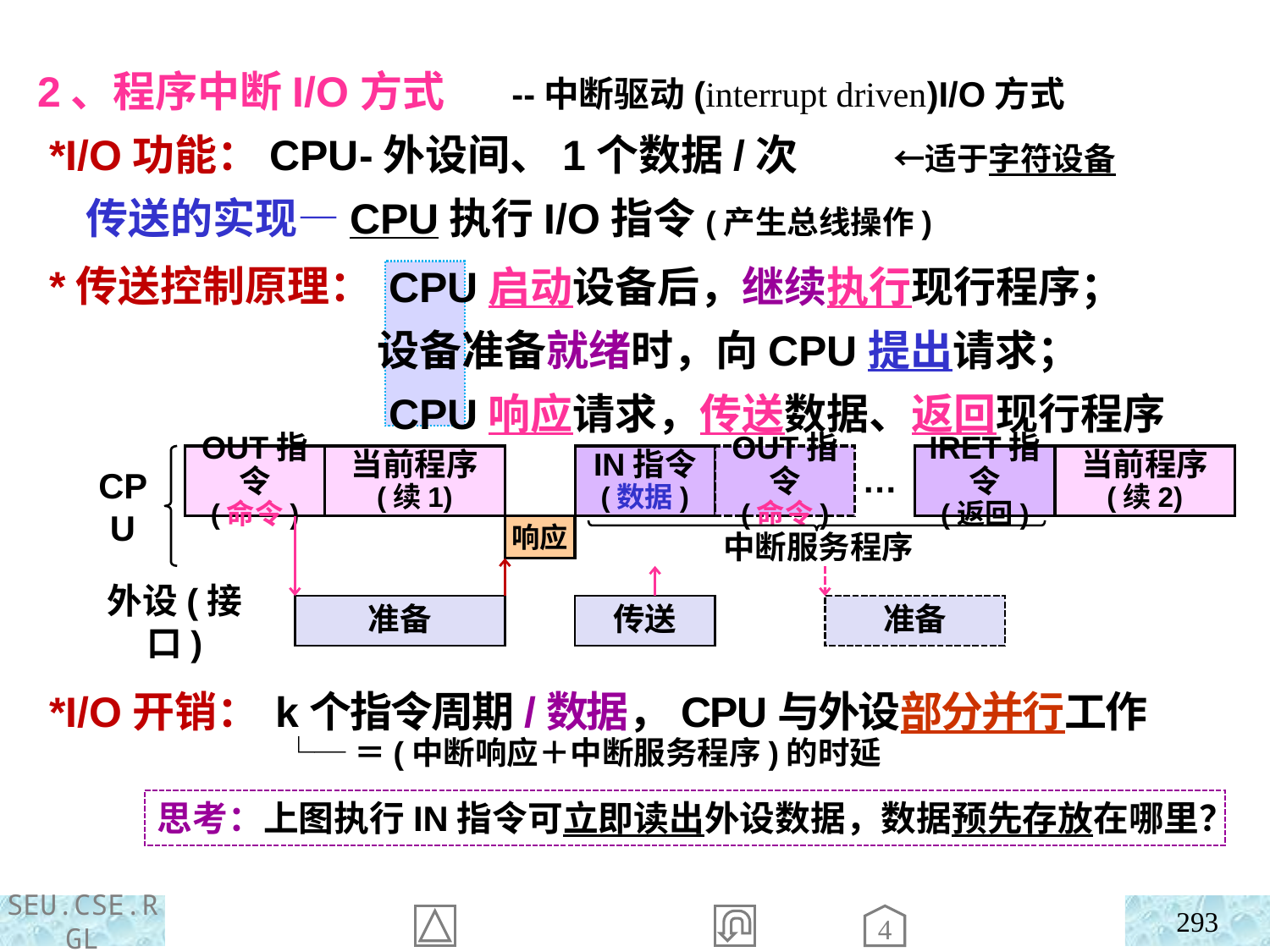

2、程序中断I/O方式      --中断驱动(interrupt driven)I/O方式
 *I/O功能：CPU-外设间、1个数据/次          ←适于字符设备
    传送的实现—CPU执行I/O指令(产生总线操作)
 *传送控制原理：

 *I/O开销：
 CPU启动设备后，继续执行现行程序；
设备准备就绪时，向CPU提出请求；
 CPU响应请求，传送数据、返回现行程序

IN指令
(数据)
OUT指令
(命令)
IRET指令
(返回)
OUT指令
(命令)
当前程序
(续1)
当前程序
(续2)
…
CPU
响应
中断服务程序
外设(接口)
准备
传送
准备
k个指令周期/数据，CPU与外设部分并行工作
 └─＝(中断响应＋中断服务程序)的时延
思考：上图执行IN指令可立即读出外设数据，数据预先存放在哪里？
293

4